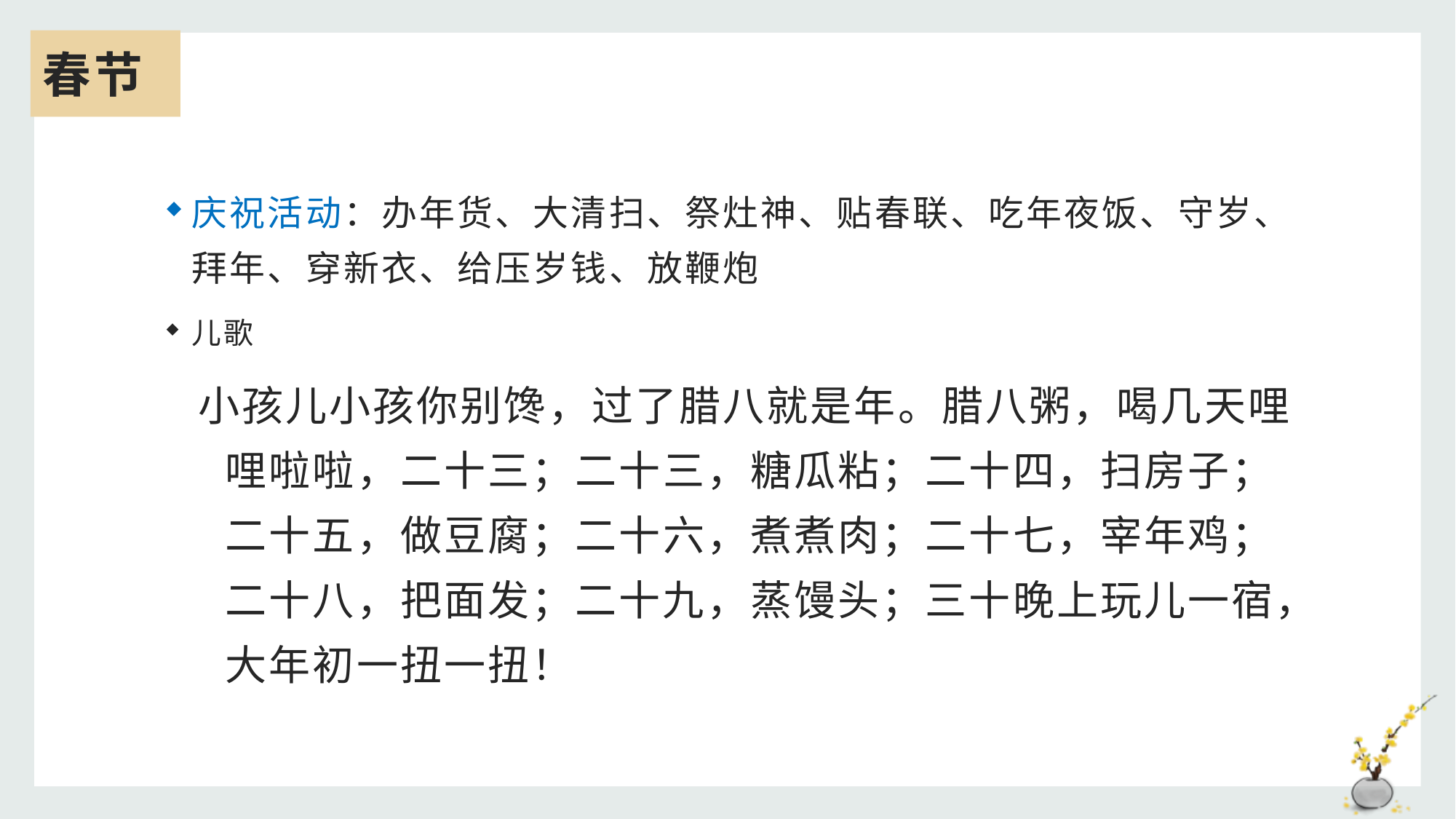

# 春节
庆祝活动：办年货、大清扫、祭灶神、贴春联、吃年夜饭、守岁、拜年、穿新衣、给压岁钱、放鞭炮
儿歌
  小孩儿小孩你别馋，过了腊八就是年。腊八粥，喝几天哩哩啦啦，二十三；二十三，糖瓜粘；二十四，扫房子；二十五，做豆腐；二十六，煮煮肉；二十七，宰年鸡；二十八，把面发；二十九，蒸馒头；三十晚上玩儿一宿，大年初一扭一扭！